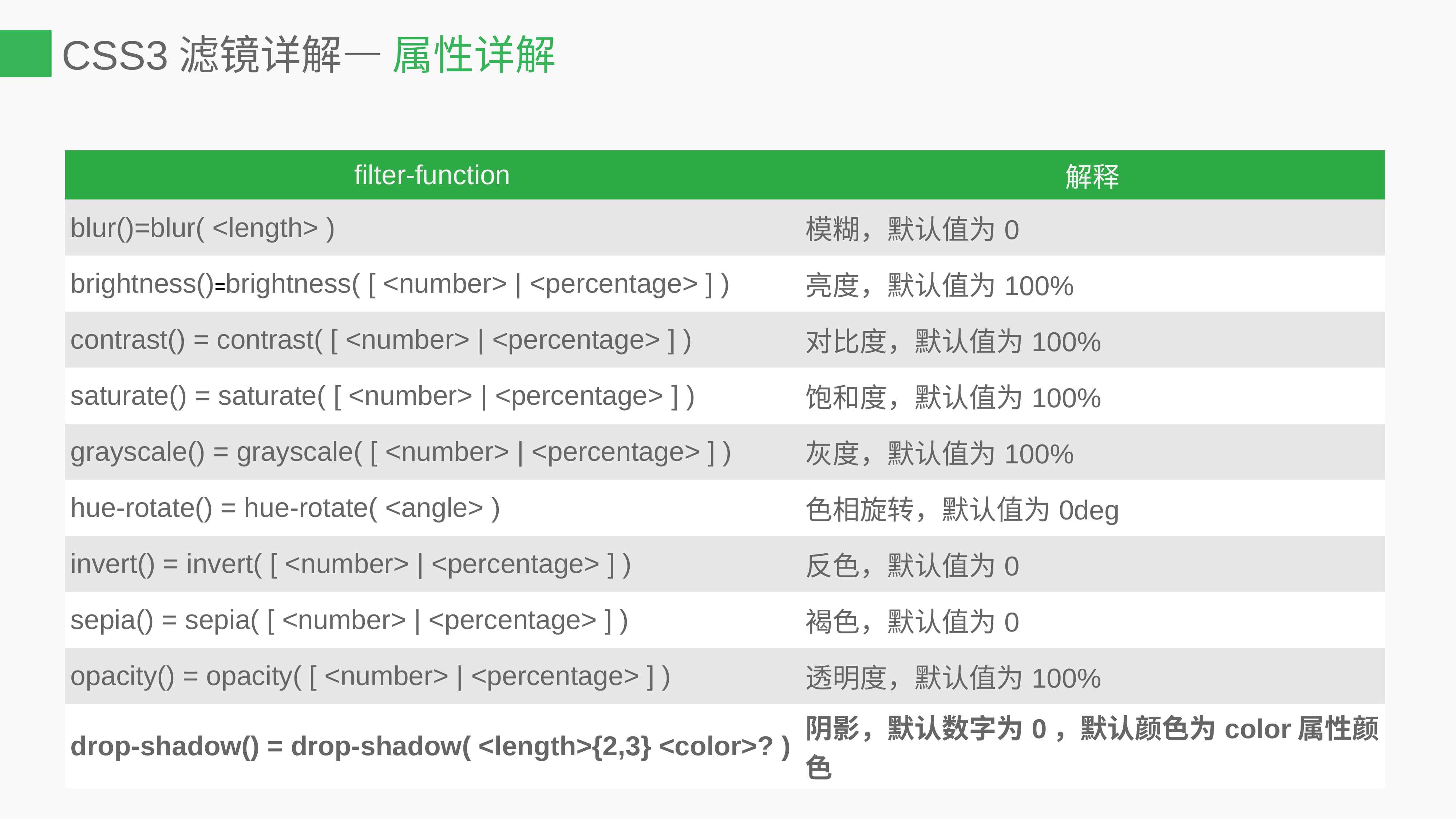

# CSS3滤镜详解— 属性详解
| filter-function | 解释 |
| --- | --- |
| blur()=blur( <length> ) | 模糊，默认值为0 |
| brightness()=brightness( [ <number> | <percentage> ] ) | 亮度，默认值为100% |
| contrast() = contrast( [ <number> | <percentage> ] ) | 对比度，默认值为100% |
| saturate() = saturate( [ <number> | <percentage> ] ) | 饱和度，默认值为100% |
| grayscale() = grayscale( [ <number> | <percentage> ] ) | 灰度，默认值为100% |
| hue-rotate() = hue-rotate( <angle> ) | 色相旋转，默认值为0deg |
| invert() = invert( [ <number> | <percentage> ] ) | 反色，默认值为0 |
| sepia() = sepia( [ <number> | <percentage> ] ) | 褐色，默认值为0 |
| opacity() = opacity( [ <number> | <percentage> ] ) | 透明度，默认值为100% |
| drop-shadow() = drop-shadow( <length>{2,3} <color>? ) | 阴影，默认数字为0，默认颜色为color属性颜色 |